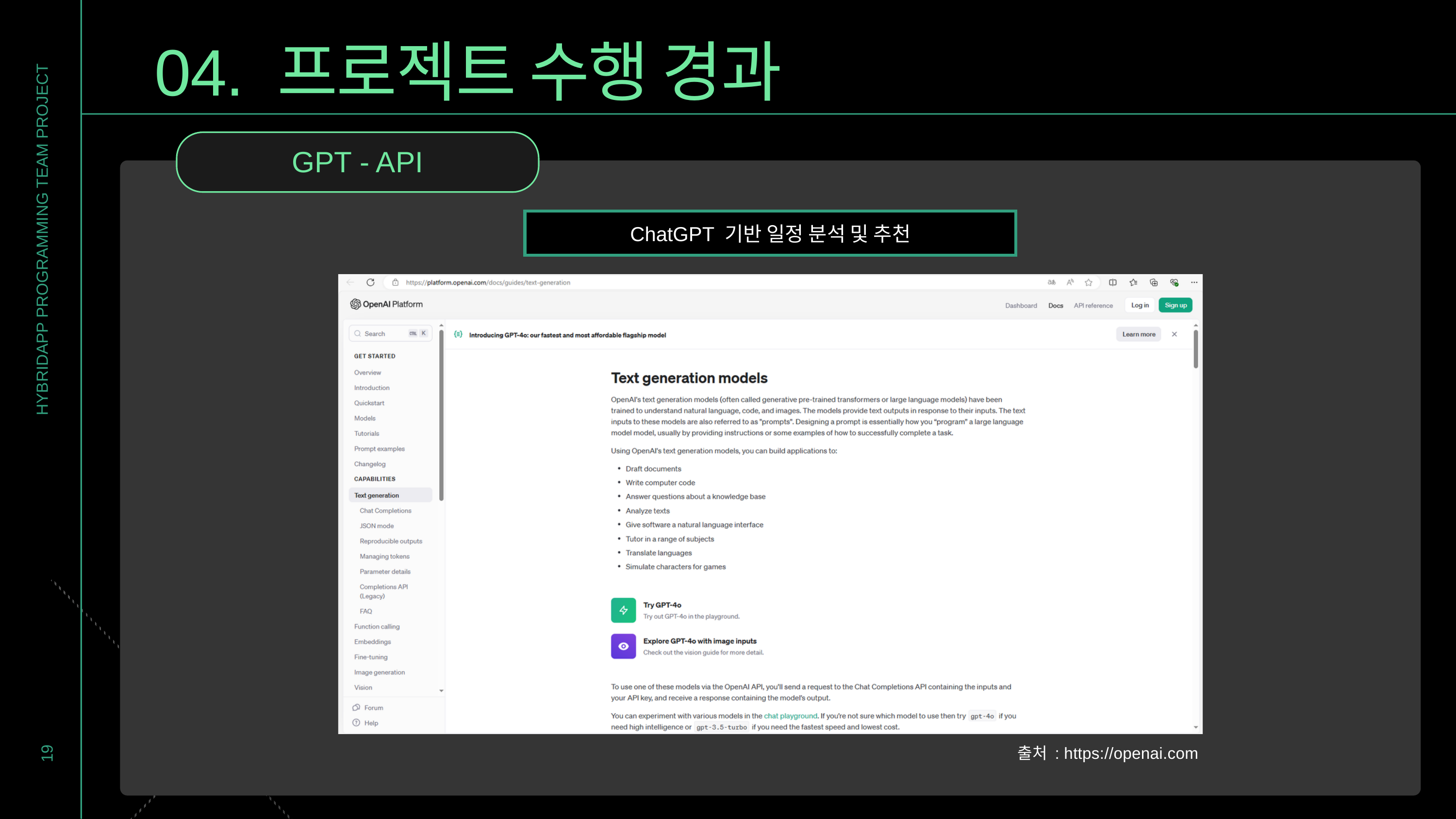

04. 프로젝트 수행 경과

GPT - API

ChatGPT 기반 일정 분석 및 추천

HYBRIDAPP PROGRAMMING TEAM PROJECT

19

출처 : https://openai.com